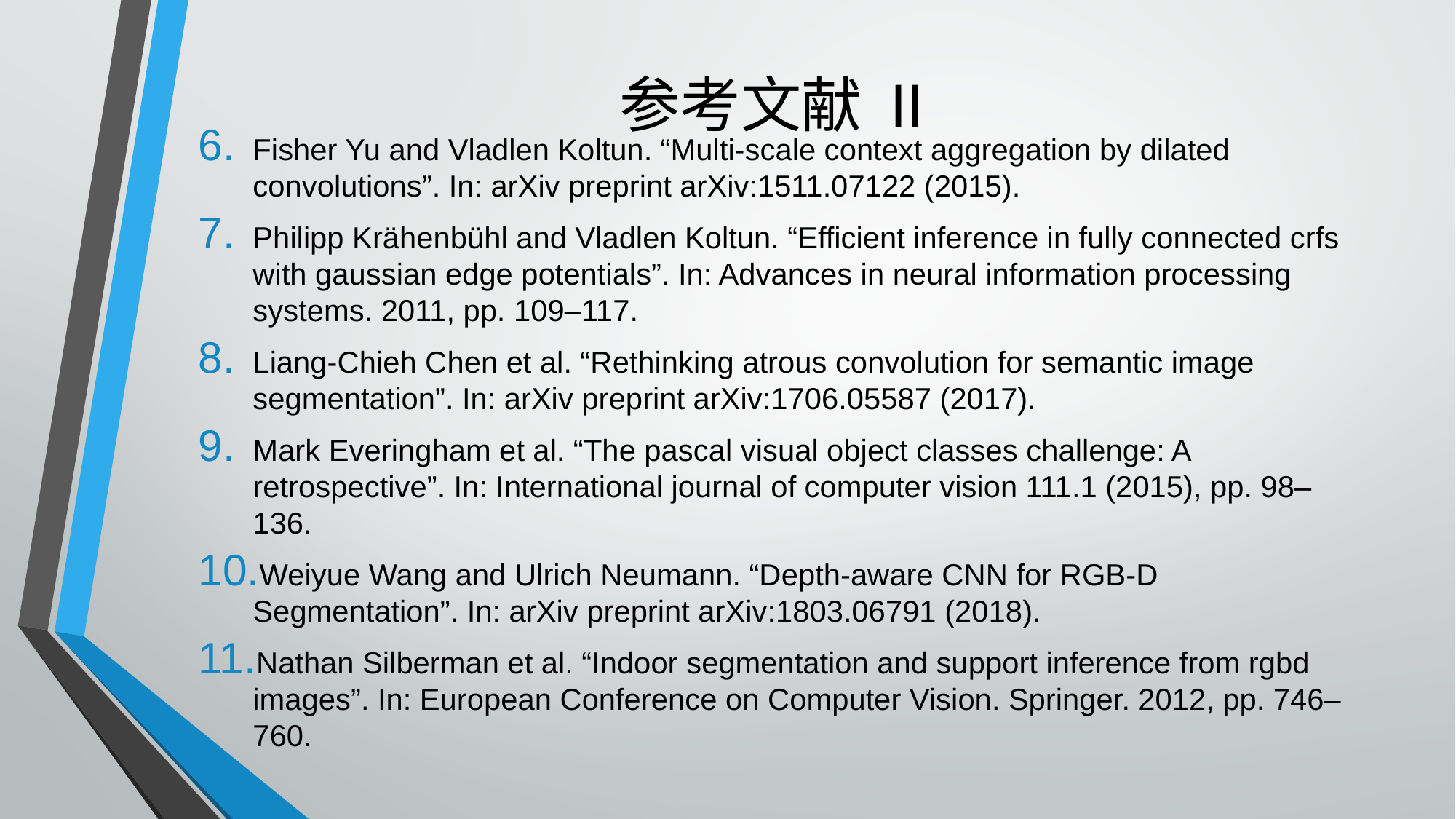

# 参考文献 II
Fisher Yu and Vladlen Koltun. “Multi-scale context aggregation by dilated convolutions”. In: arXiv preprint arXiv:1511.07122 (2015).
Philipp Krähenbühl and Vladlen Koltun. “Efficient inference in fully connected crfs with gaussian edge potentials”. In: Advances in neural information processing systems. 2011, pp. 109–117.
Liang-Chieh Chen et al. “Rethinking atrous convolution for semantic image segmentation”. In: arXiv preprint arXiv:1706.05587 (2017).
Mark Everingham et al. “The pascal visual object classes challenge: A retrospective”. In: International journal of computer vision 111.1 (2015), pp. 98–136.
Weiyue Wang and Ulrich Neumann. “Depth-aware CNN for RGB-D Segmentation”. In: arXiv preprint arXiv:1803.06791 (2018).
Nathan Silberman et al. “Indoor segmentation and support inference from rgbd images”. In: European Conference on Computer Vision. Springer. 2012, pp. 746–760.